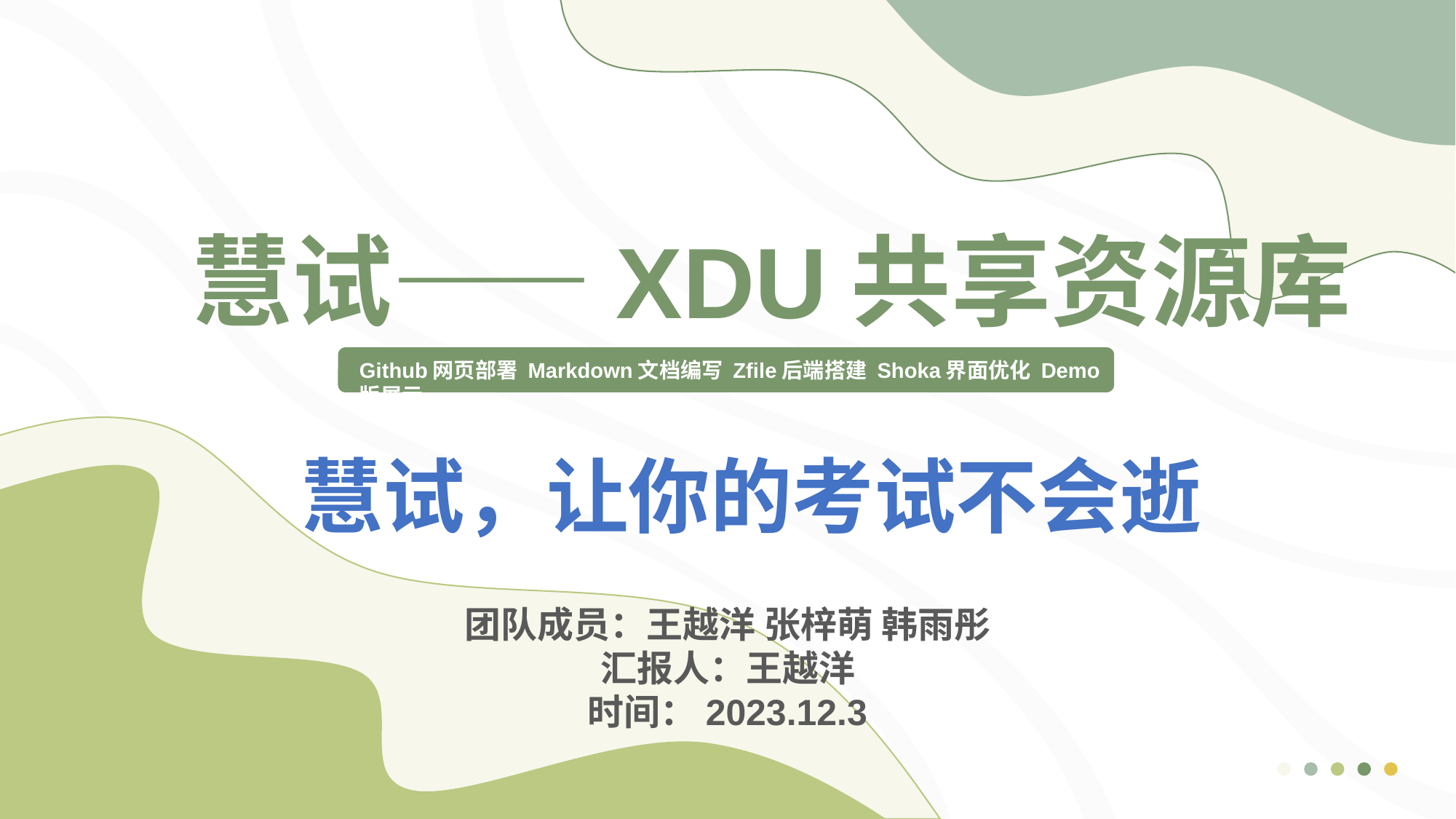

慧试——XDU共享资源库

Github网页部署 Markdown文档编写 Zfile后端搭建 Shoka界面优化 Demo版展示
慧试，让你的考试不会逝

团队成员：王越洋 张梓萌 韩雨彤
汇报人：王越洋
时间：2023.12.3